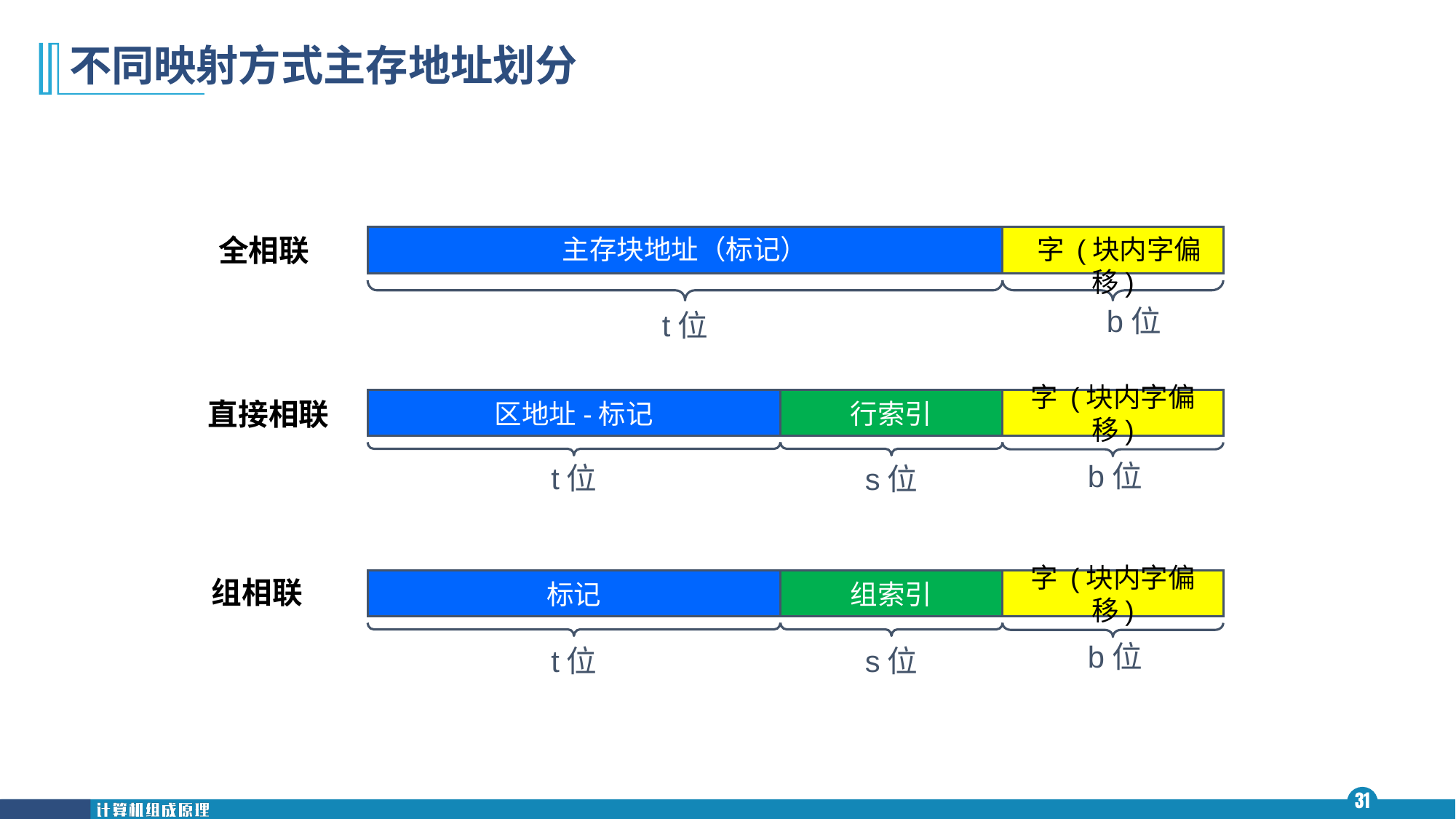

# 不同映射方式主存地址划分
全相联

主存块地址（标记）
 字 (块内字偏移)
b位
t位
直接相联

区地址-标记
行索引
字 (块内字偏移)
b位
t位
s位
组相联

标记
组索引
字 (块内字偏移)
b位
s位
t位